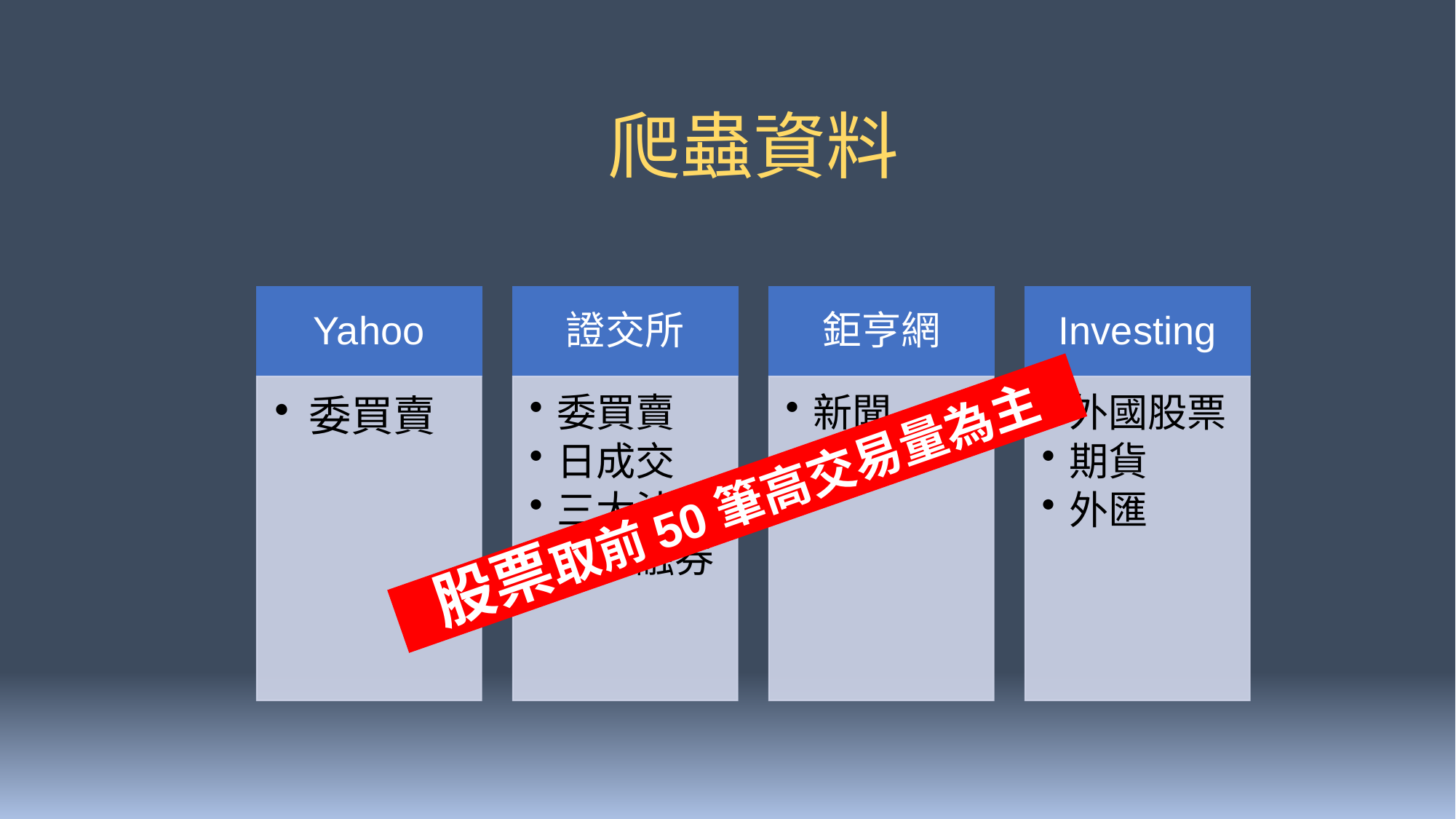

爬蟲資料
Yahoo
委買賣
證交所
委買賣
日成交
三大法人
融資融券
鉅亨網
新聞
Investing
外國股票
期貨
外匯
股票取前50筆高交易量為主